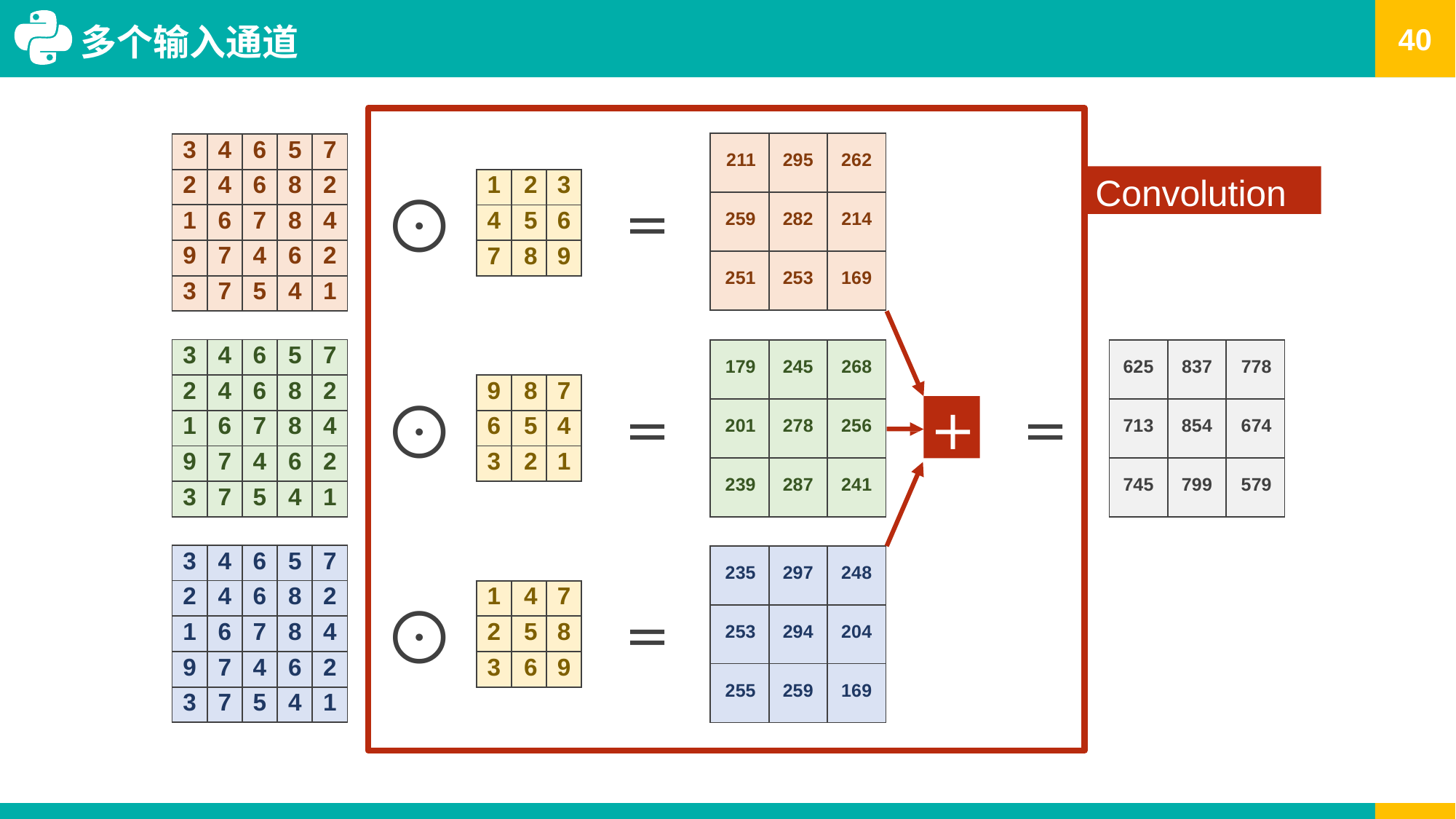

# 多个输入通道

| 211 | 295 | 262 |
| --- | --- | --- |
| 259 | 282 | 214 |
| 251 | 253 | 169 |
| 3 | 4 | 6 | 5 | 7 |
| --- | --- | --- | --- | --- |
| 2 | 4 | 6 | 8 | 2 |
| 1 | 6 | 7 | 8 | 4 |
| 9 | 7 | 4 | 6 | 2 |
| 3 | 7 | 5 | 4 | 1 |
Convolution
| 1 | 2 | 3 |
| --- | --- | --- |
| 4 | 5 | 6 |
| 7 | 8 | 9 |
⨀
=

| 3 | 4 | 6 | 5 | 7 |
| --- | --- | --- | --- | --- |
| 2 | 4 | 6 | 8 | 2 |
| 1 | 6 | 7 | 8 | 4 |
| 9 | 7 | 4 | 6 | 2 |
| 3 | 7 | 5 | 4 | 1 |
| 179 | 245 | 268 |
| --- | --- | --- |
| 201 | 278 | 256 |
| 239 | 287 | 241 |
| 625 | 837 | 778 |
| --- | --- | --- |
| 713 | 854 | 674 |
| 745 | 799 | 579 |
| 9 | 8 | 7 |
| --- | --- | --- |
| 6 | 5 | 4 |
| 3 | 2 | 1 |
⨀
=
=
+
| 3 | 4 | 6 | 5 | 7 |
| --- | --- | --- | --- | --- |
| 2 | 4 | 6 | 8 | 2 |
| 1 | 6 | 7 | 8 | 4 |
| 9 | 7 | 4 | 6 | 2 |
| 3 | 7 | 5 | 4 | 1 |
| 235 | 297 | 248 |
| --- | --- | --- |
| 253 | 294 | 204 |
| 255 | 259 | 169 |
| 1 | 4 | 7 |
| --- | --- | --- |
| 2 | 5 | 8 |
| 3 | 6 | 9 |
⨀
=